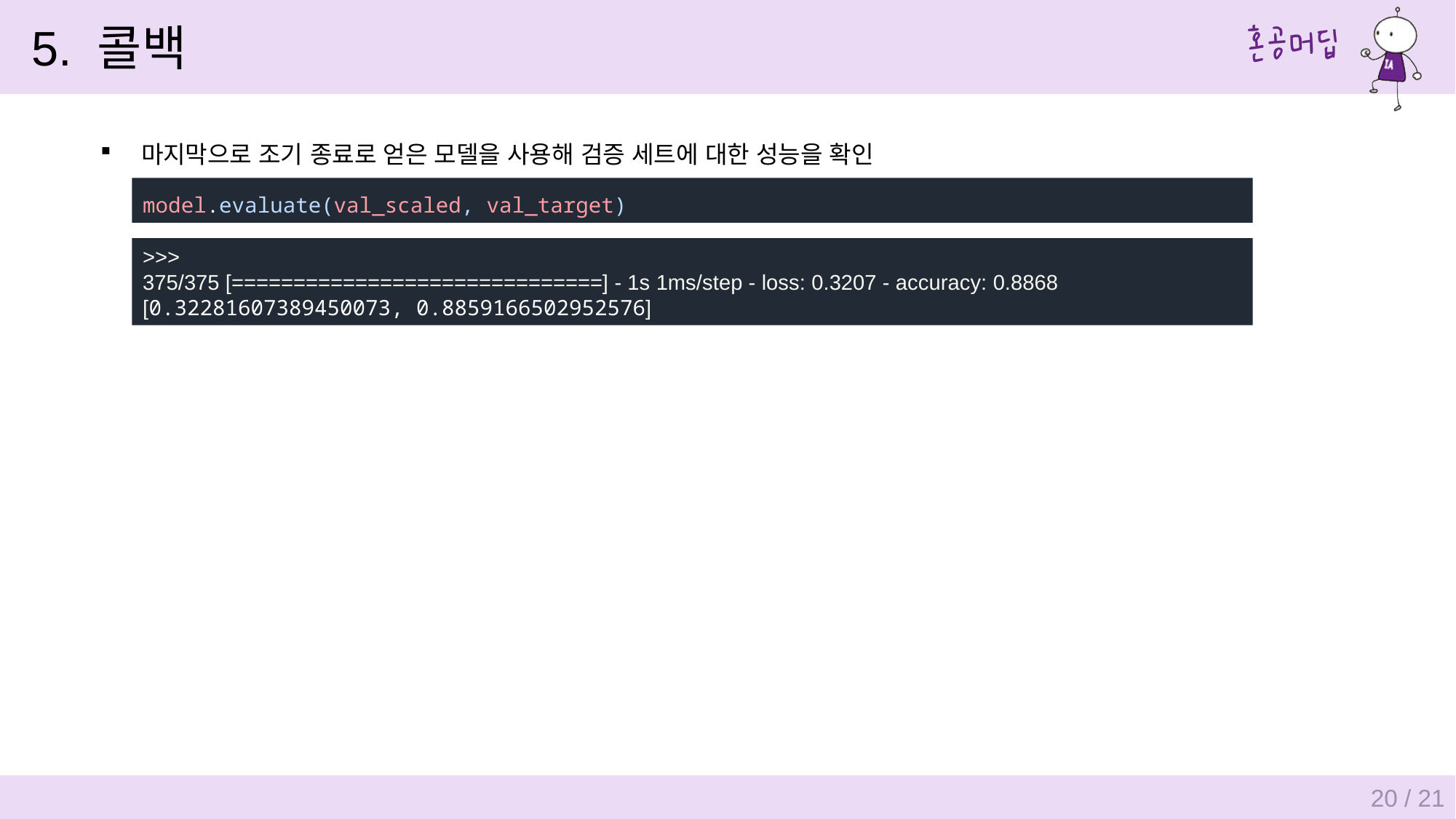

5. 콜백
마지막으로 조기 종료로 얻은 모델을 사용해 검증 세트에 대한 성능을 확인
model.evaluate(val_scaled, val_target)
>>>
375/375 [==============================] - 1s 1ms/step - loss: 0.3207 - accuracy: 0.8868
[0.32281607389450073, 0.8859166502952576]
20 / 21